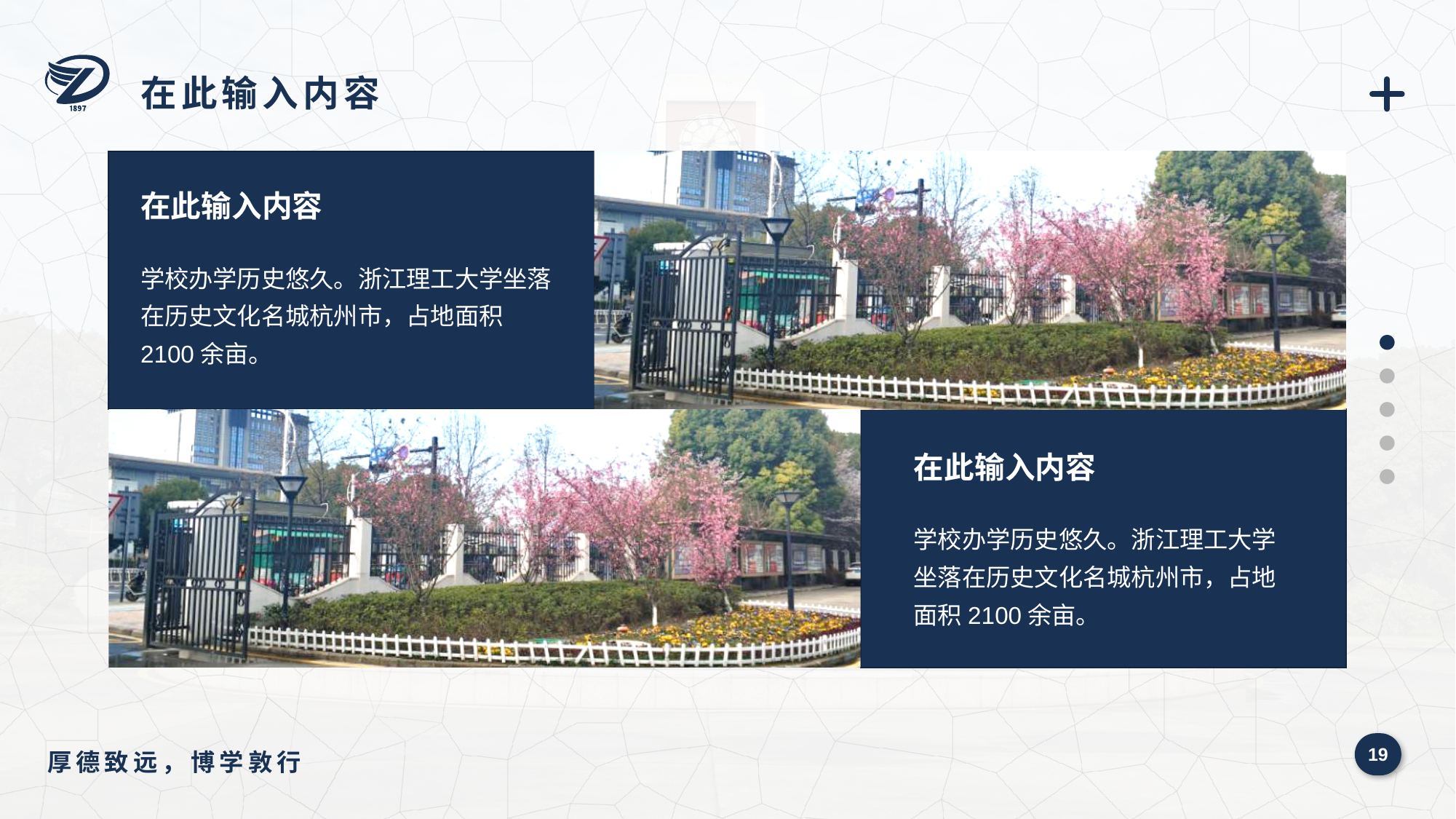

在此输入内容

在此输入内容
学校办学历史悠久。浙江理工大学坐落在历史文化名城杭州市，占地面积2100余亩。

在此输入内容
学校办学历史悠久。浙江理工大学坐落在历史文化名城杭州市，占地面积2100余亩。
19